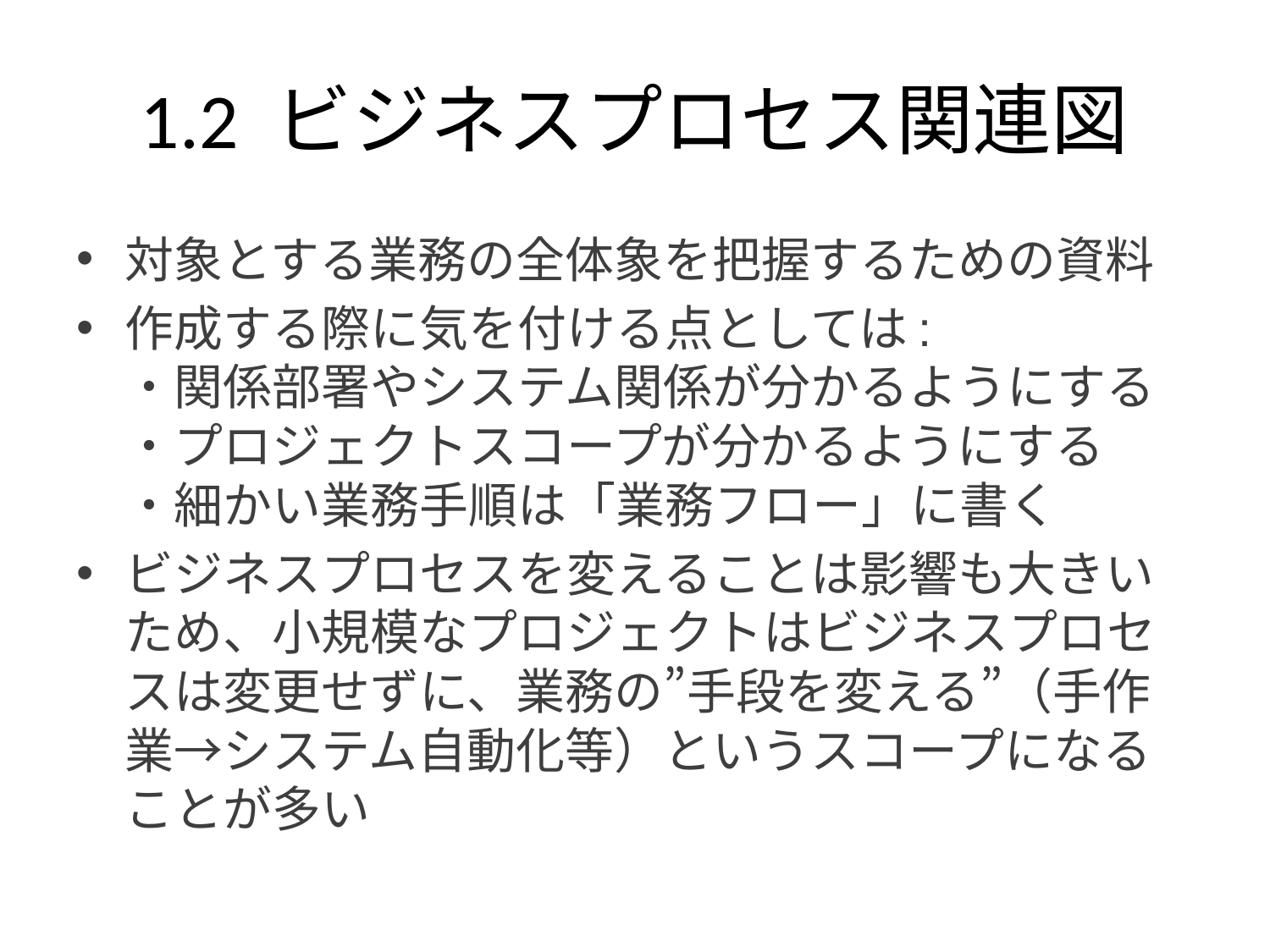

# 1.2 ビジネスプロセス関連図
対象とする業務の全体象を把握するための資料
作成する際に気を付ける点としては:
・関係部署やシステム関係が分かるようにする
・プロジェクトスコープが分かるようにする
・細かい業務手順は「業務フロー」に書く
ビジネスプロセスを変えることは影響も大きいため、小規模なプロジェクトはビジネスプロセスは変更せずに、業務の”手段を変える”（手作業→システム自動化等）というスコープになることが多い